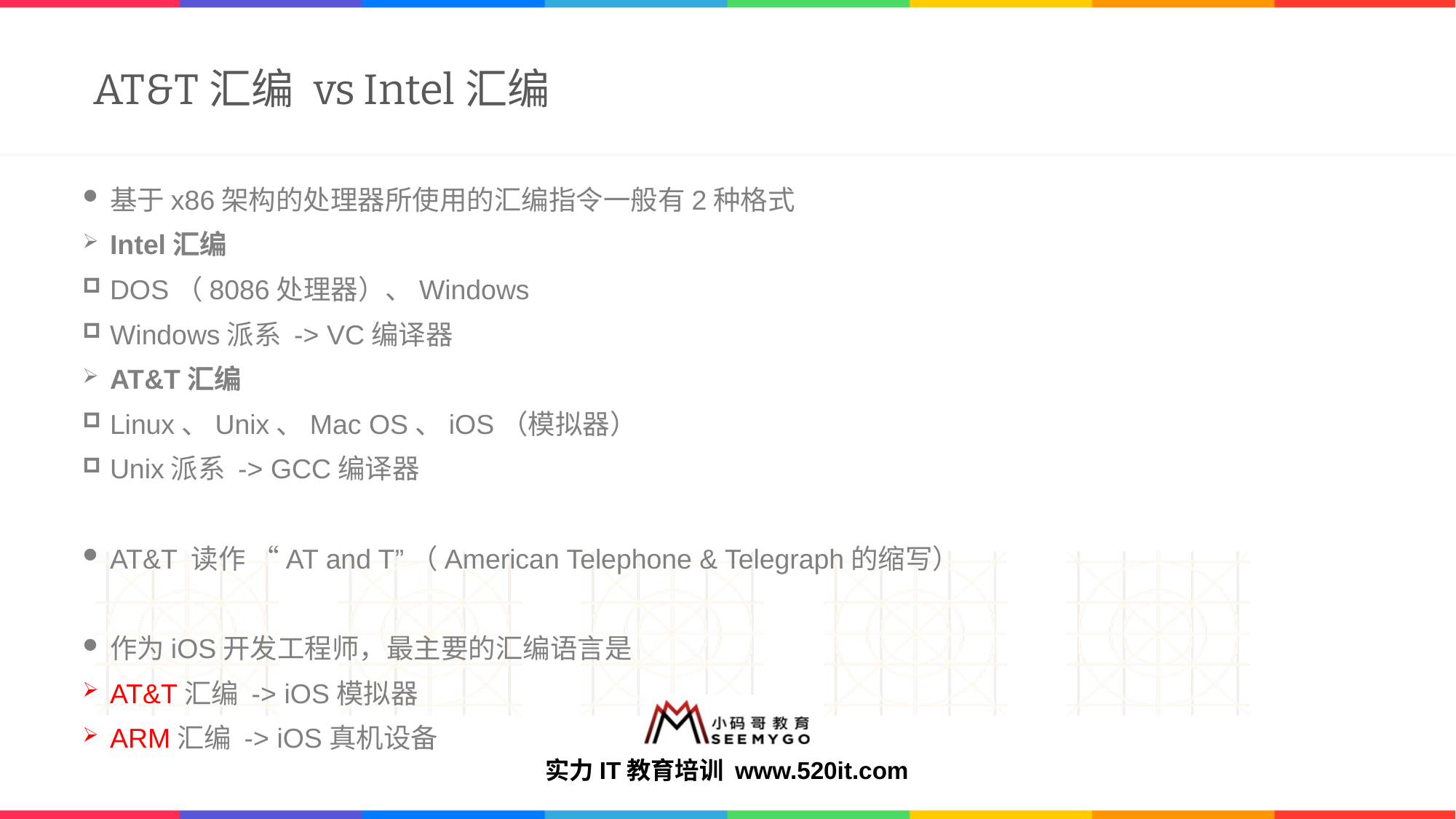

# AT&T汇编 vs Intel汇编

基于x86架构的处理器所使用的汇编指令一般有2种格式
Intel汇编
DOS（8086处理器）、Windows
Windows派系 -> VC编译器
AT&T汇编
Linux、Unix、Mac OS、iOS（模拟器）
Unix派系 -> GCC编译器

AT&T 读作 “AT and T”（American Telephone & Telegraph的缩写）

作为iOS开发工程师，最主要的汇编语言是
AT&T汇编 -> iOS模拟器
ARM汇编 -> iOS真机设备